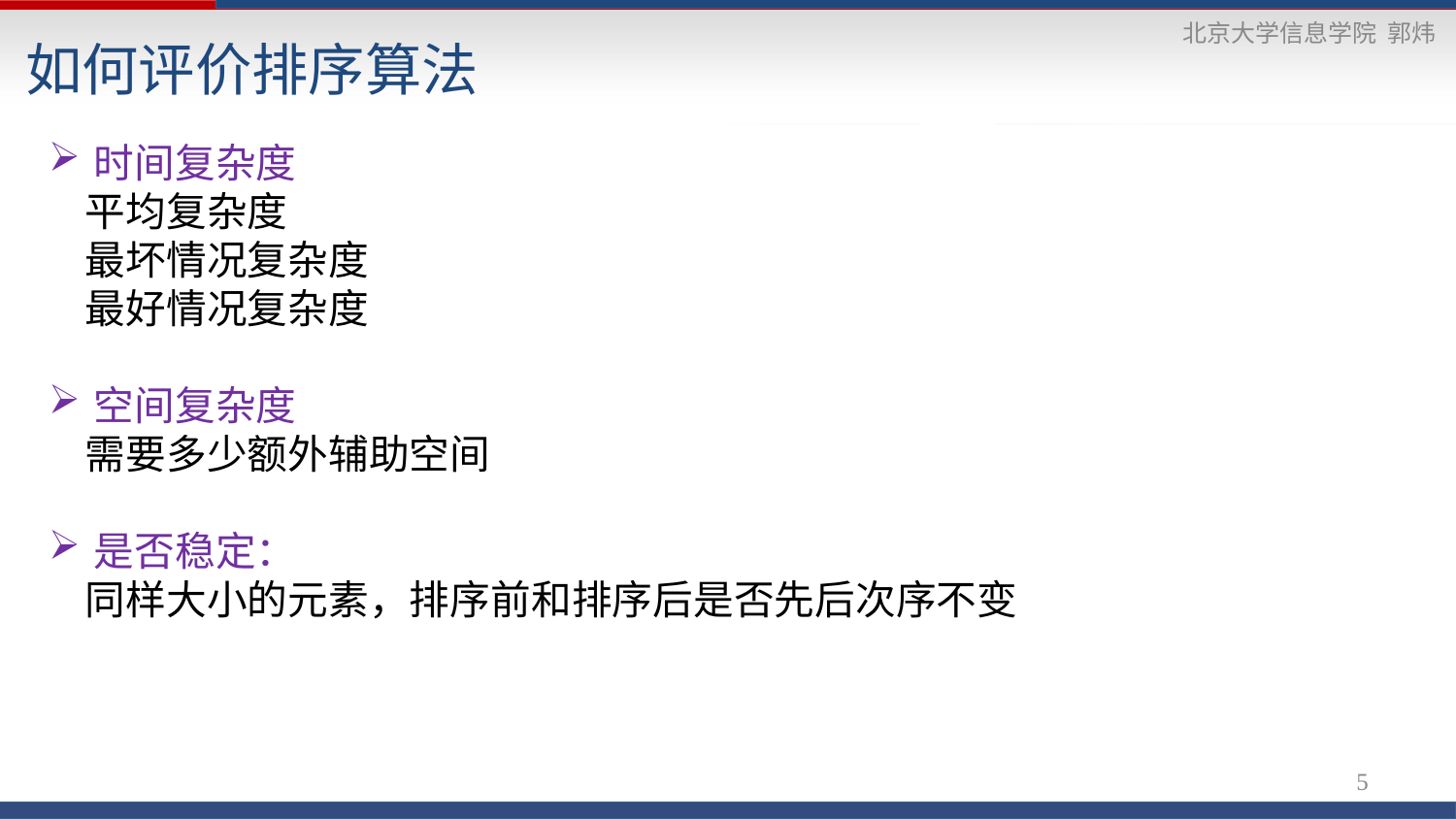

如何评价排序算法
时间复杂度
   平均复杂度
   最坏情况复杂度
   最好情况复杂度

空间复杂度
   需要多少额外辅助空间

是否稳定：
   同样大小的元素，排序前和排序后是否先后次序不变

5